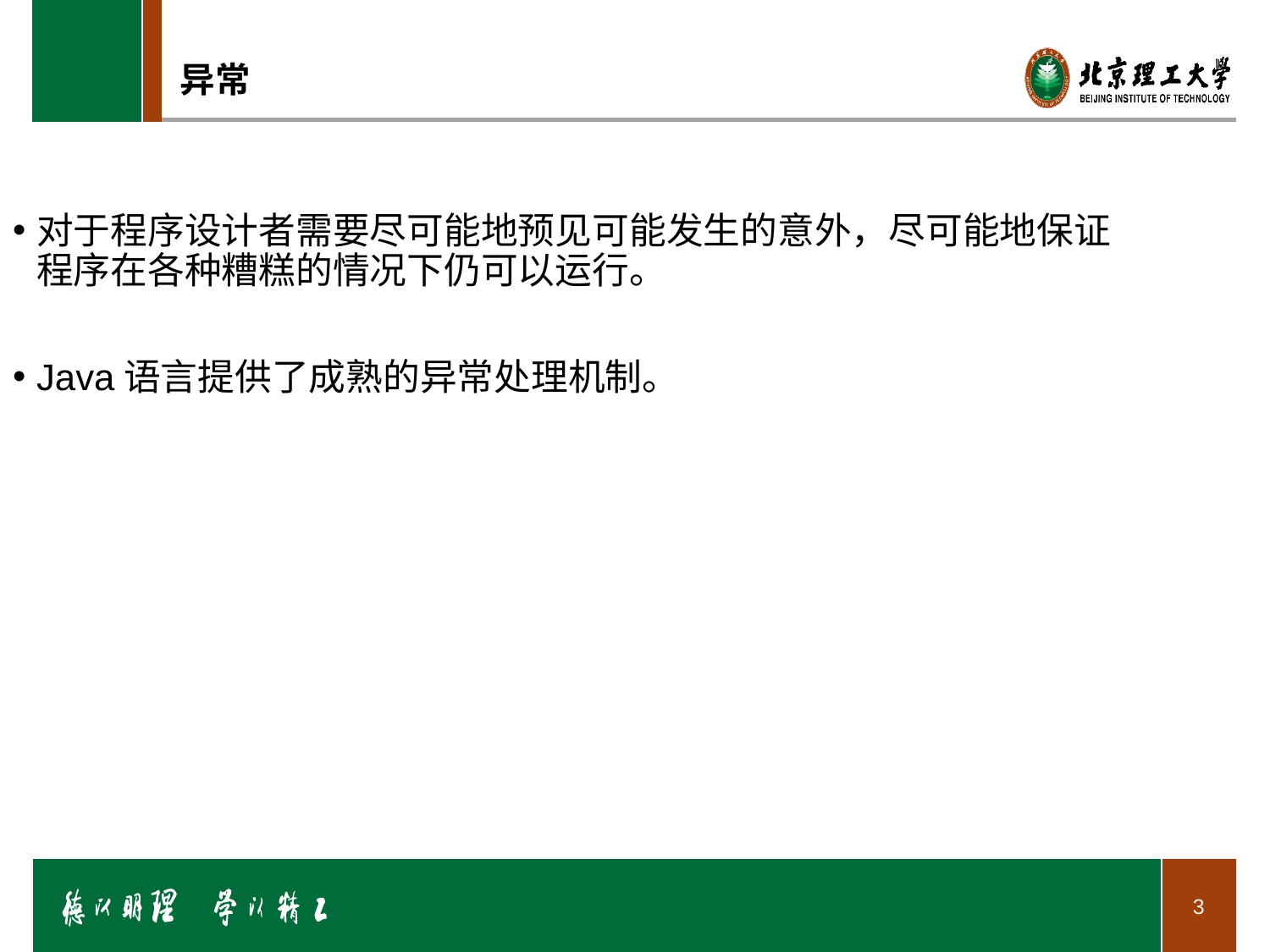

# 异常
对于程序设计者需要尽可能地预见可能发生的意外，尽可能地保证程序在各种糟糕的情况下仍可以运行。

Java语言提供了成熟的异常处理机制。